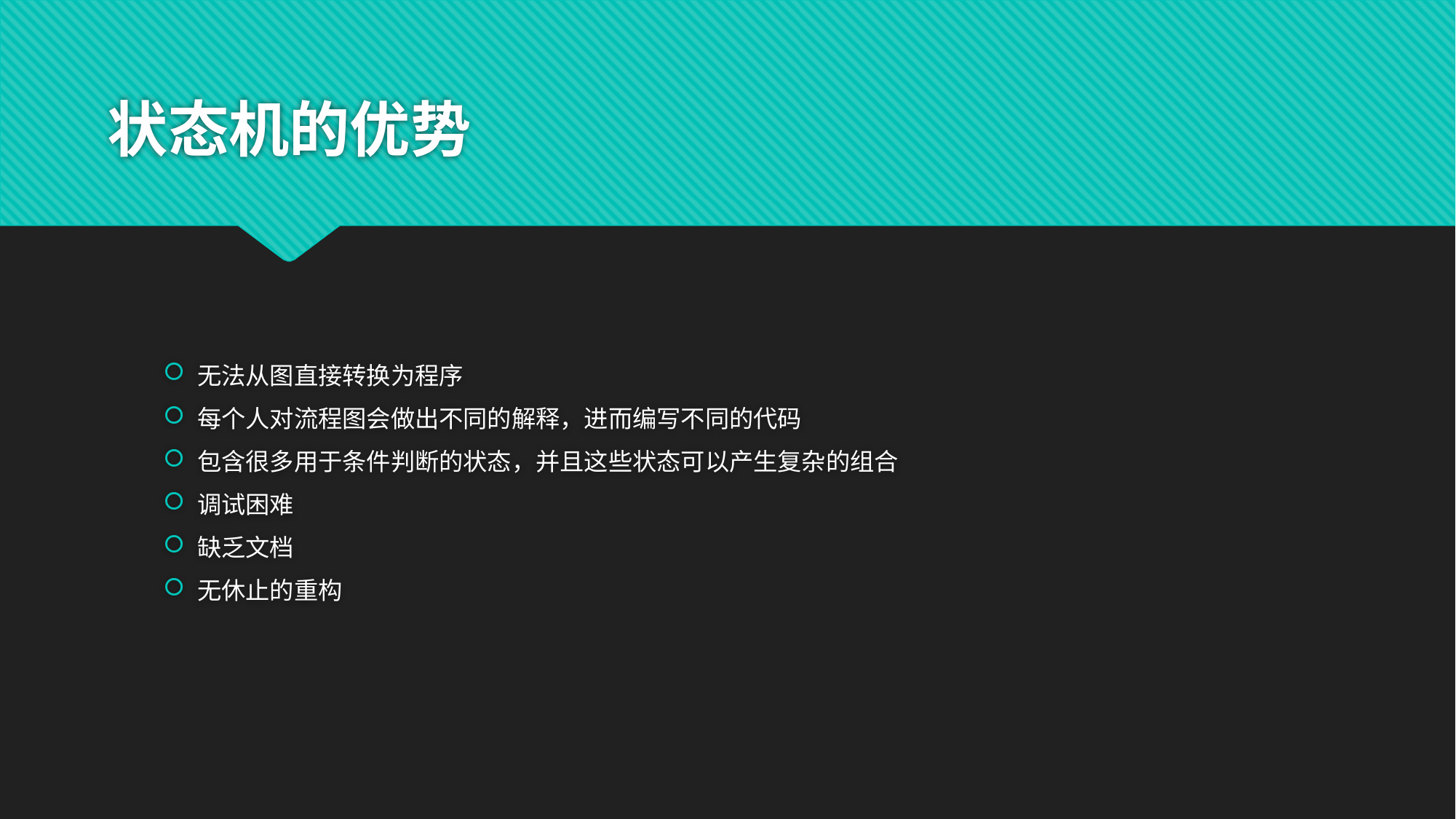

# 状态机的优势
无法从图直接转换为程序
每个人对流程图会做出不同的解释，进而编写不同的代码
包含很多用于条件判断的状态，并且这些状态可以产生复杂的组合
调试困难
缺乏文档
无休止的重构